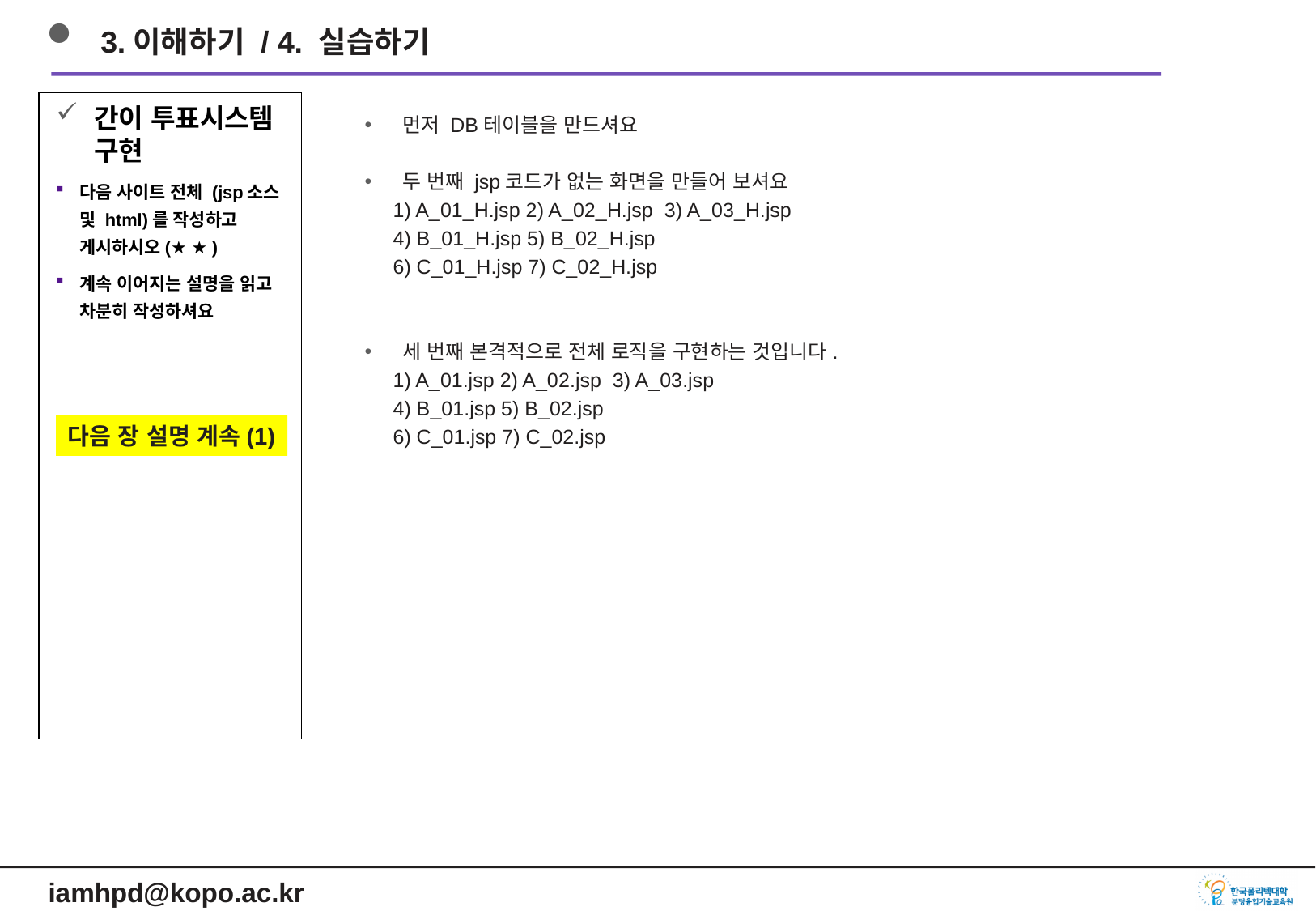

3.이해하기 / 4. 실습하기
간이 투표시스템 구현
다음 사이트 전체 (jsp소스 및 html)를 작성하고 게시하시오(★ ★ )
계속 이어지는 설명을 읽고 차분히 작성하셔요
먼저 DB테이블을 만드셔요

두 번째 jsp코드가 없는 화면을 만들어 보셔요
     1) A_01_H.jsp 2) A_02_H.jsp  3) A_03_H.jsp
     4) B_01_H.jsp 5) B_02_H.jsp
     6) C_01_H.jsp 7) C_02_H.jsp

세 번째 본격적으로 전체 로직을 구현하는 것입니다.
     1) A_01.jsp 2) A_02.jsp  3) A_03.jsp
     4) B_01.jsp 5) B_02.jsp
     6) C_01.jsp 7) C_02.jsp
다음 장 설명 계속(1)